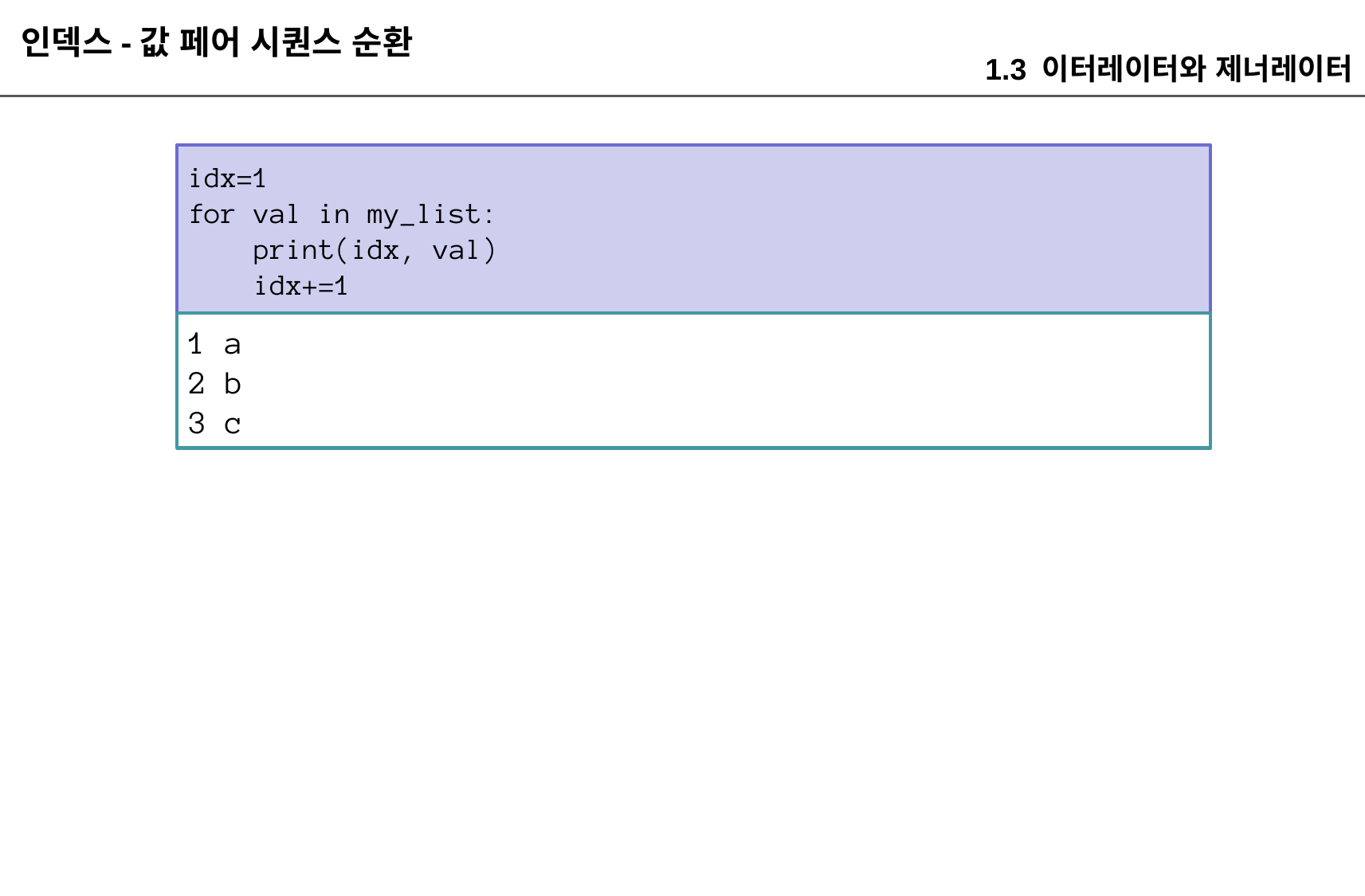

인덱스-값 페어 시퀀스 순환
1.3 이터레이터와 제너레이터
idx=1
for val in my_list:
    print(idx, val)
    idx+=1
1 a
2 b
3 c